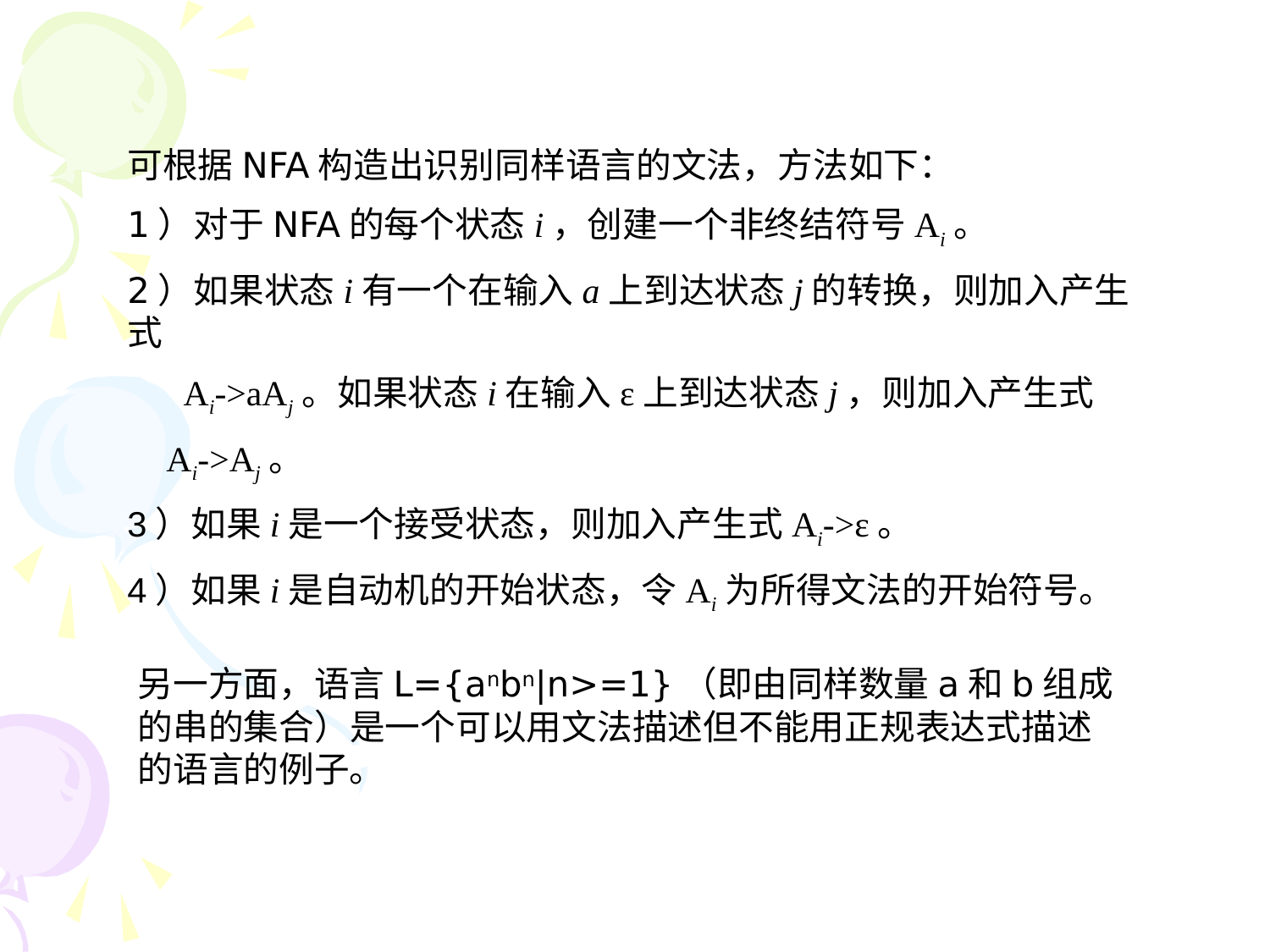

可根据NFA构造出识别同样语言的文法，方法如下：
1）对于NFA的每个状态i，创建一个非终结符号Ai。
2）如果状态i有一个在输入a上到达状态j的转换，则加入产生式
     Ai->aAj。如果状态i在输入ε上到达状态j，则加入产生式
    Ai->Aj。
3）如果i是一个接受状态，则加入产生式Ai->ε。
4）如果i是自动机的开始状态，令Ai为所得文法的开始符号。
另一方面，语言L={anbn|n>=1}（即由同样数量a和b组成的串的集合）是一个可以用文法描述但不能用正规表达式描述的语言的例子。
33